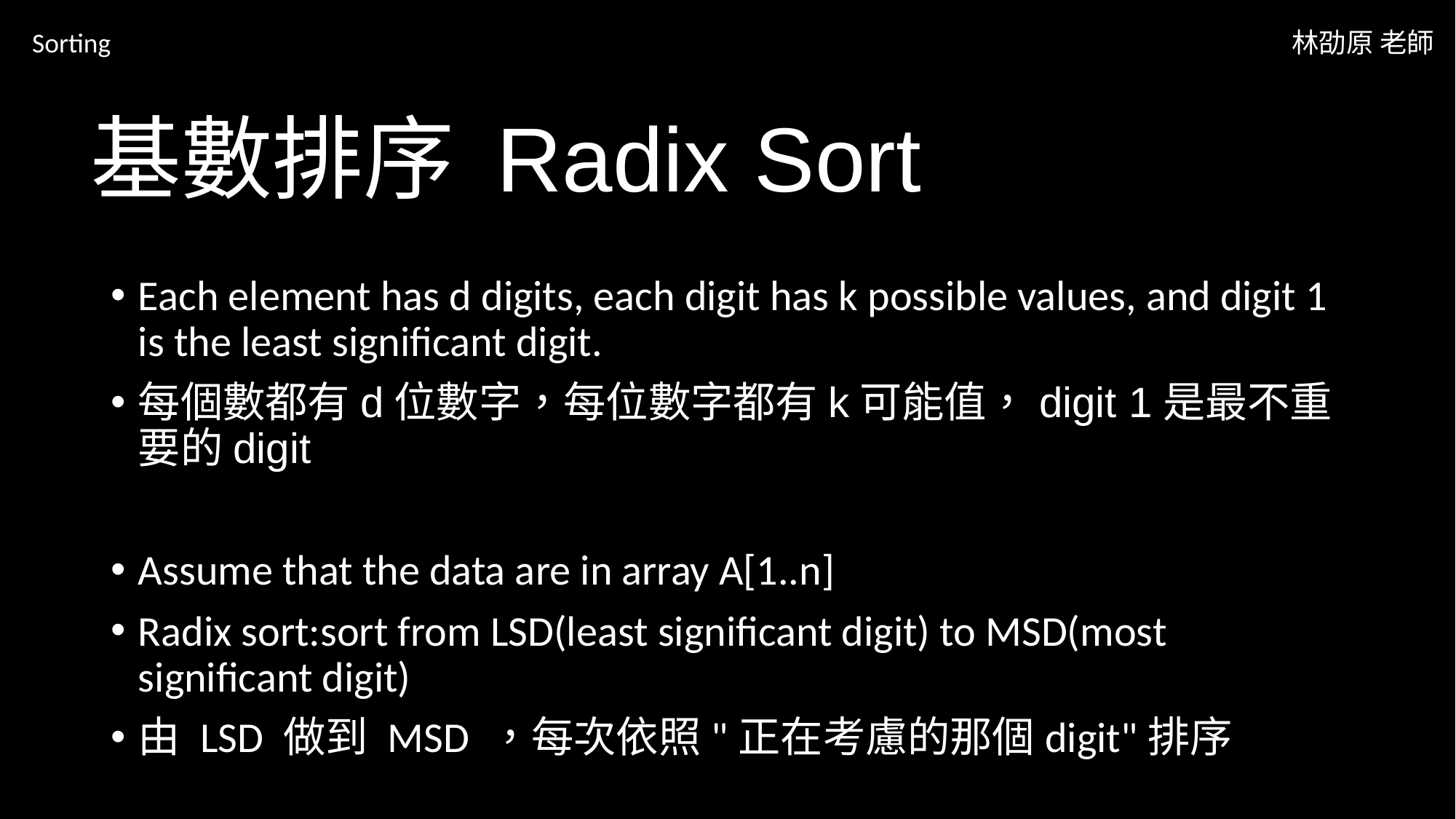

Sorting
林劭原 老師
# 基數排序 Radix Sort
Each element has d digits, each digit has k possible values, and digit 1 is the least significant digit.
每個數都有d位數字，每位數字都有k可能值，digit 1是最不重要的digit

Assume that the data are in array A[1..n]
Radix sort:sort from LSD(least significant digit) to MSD(most significant digit)
由 LSD 做到 MSD ，每次依照"正在考慮的那個digit"排序